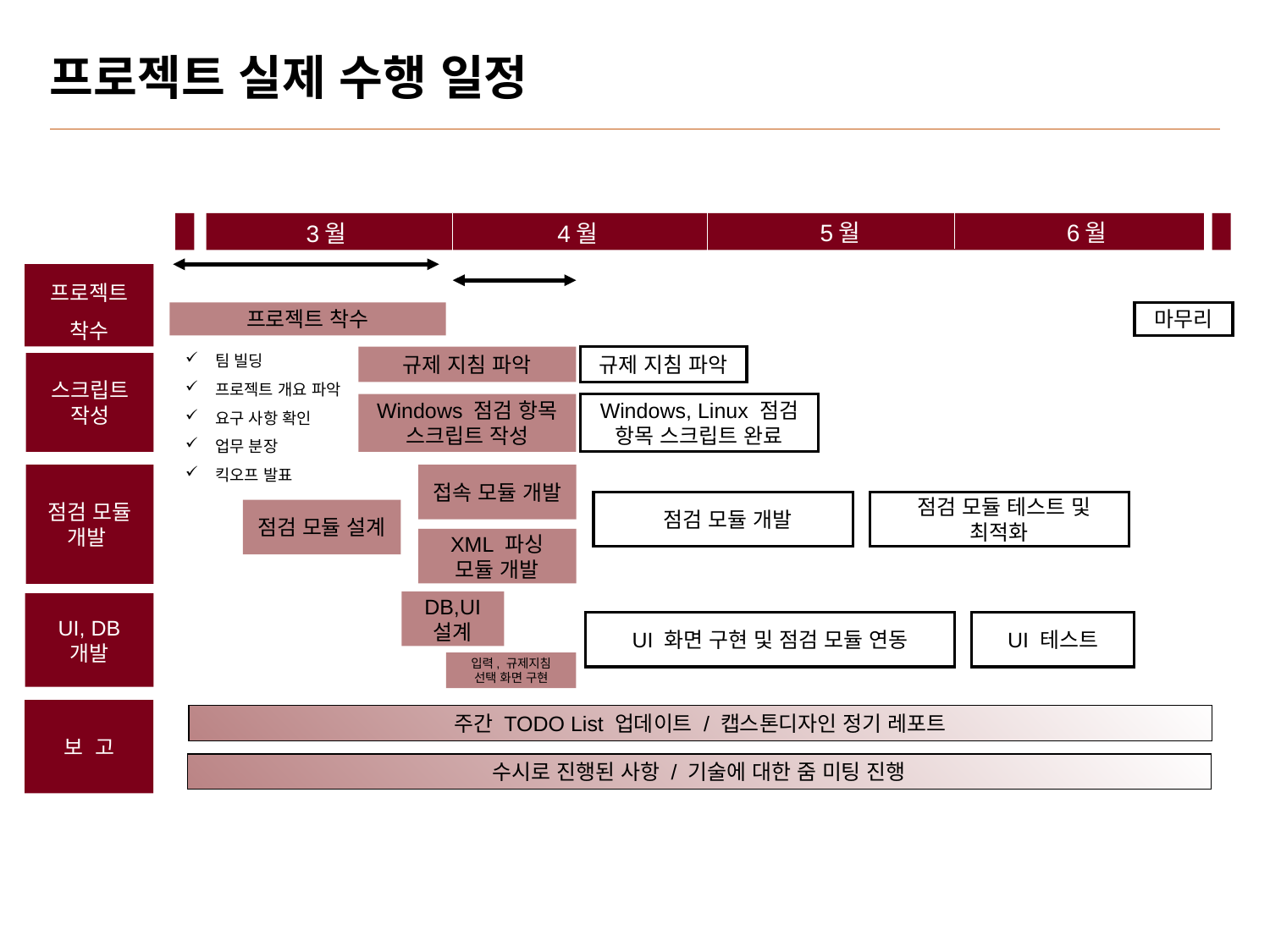

# 프로젝트 실제 수행 일정

6월
5월
3월
4월

프로젝트
착수
스크립트
작성
점검 모듈
개발
UI, DB
개발
보  고
마무리
프로젝트 착수
팀 빌딩
프로젝트 개요 파악
요구 사항 확인
업무 분장
킥오프 발표
규제 지침 파악
규제 지침 파악
Windows 점검 항목 스크립트 작성
Windows, Linux 점검 항목 스크립트 완료
접속 모듈 개발
 점검 모듈 개발
 점검 모듈 테스트 및
최적화
점검 모듈 설계
XML 파싱 모듈 개발
DB,UI 설계
UI 화면 구현 및 점검 모듈 연동
UI 테스트
입력, 규제지침 선택 화면 구현
주간 TODO List 업데이트 / 캡스톤디자인 정기 레포트
수시로 진행된 사항 / 기술에 대한 줌 미팅 진행